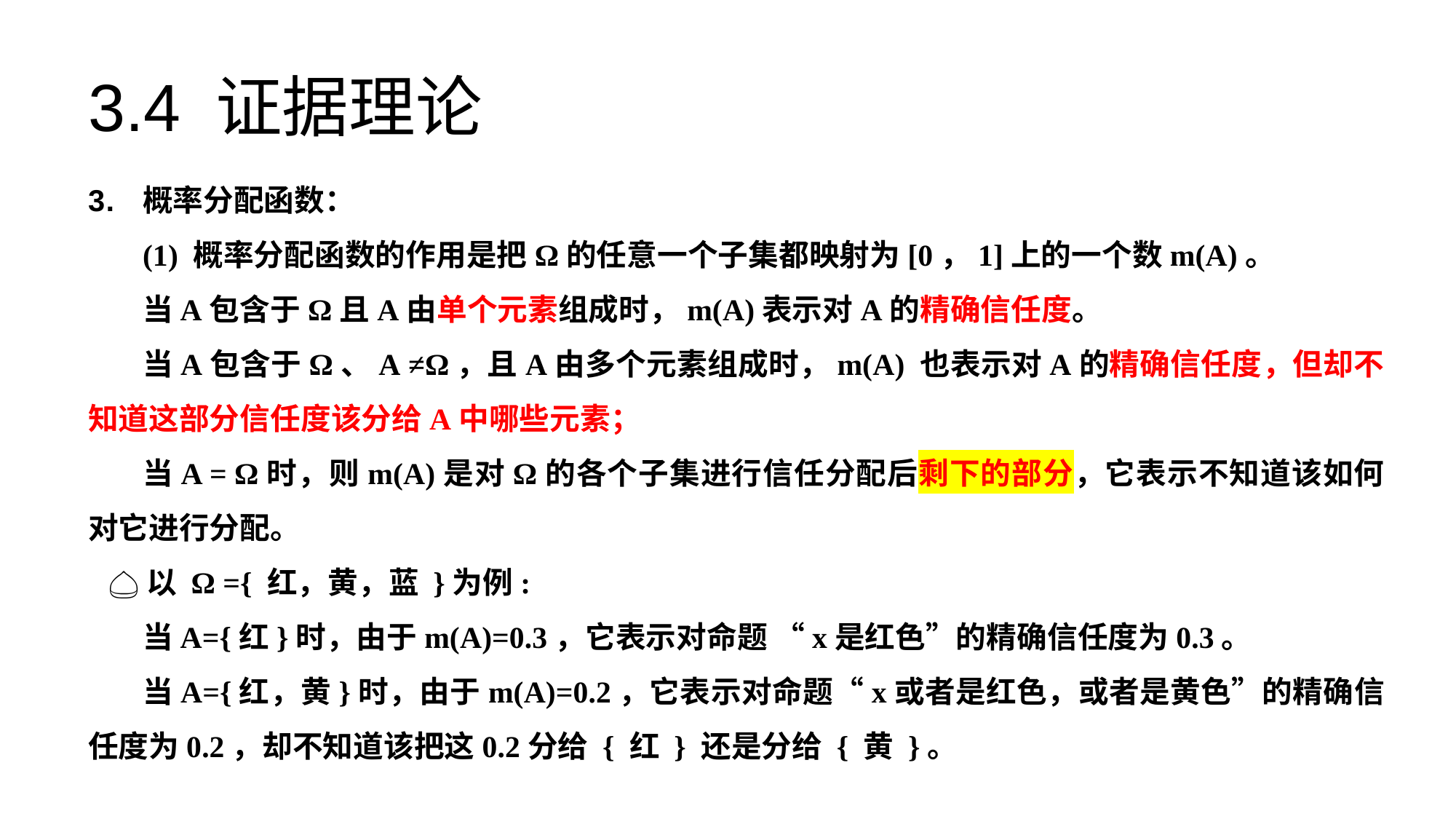

# 3.4 证据理论
概率分配函数：
(1) 概率分配函数的作用是把Ω的任意一个子集都映射为[0，1]上的一个数m(A)。
当A包含于Ω且A由单个元素组成时，m(A)表示对A的精确信任度。
当A包含于Ω、A ≠Ω，且A由多个元素组成时，m(A) 也表示对A的精确信任度，但却不知道这部分信任度该分给A中哪些元素；
当A = Ω时，则m(A)是对Ω的各个子集进行信任分配后剩下的部分，它表示不知道该如何对它进行分配。
   🌰以 Ω ={ 红，黄，蓝 }为例:
当A={红}时，由于m(A)=0.3，它表示对命题 “x是红色”的精确信任度为0.3。
当A={红，黄}时，由于m(A)=0.2，它表示对命题“x或者是红色，或者是黄色”的精确信任度为0.2，却不知道该把这0.2分给 { 红 } 还是分给 { 黄 }。

当A = Ω ={红，黄，蓝}时，由于m(A)=0.2，表示不知道该对这0.2如何分配，但它不属于{红}，就一定属于{黄}或{蓝}，只是基于现有的知识，还不知道。